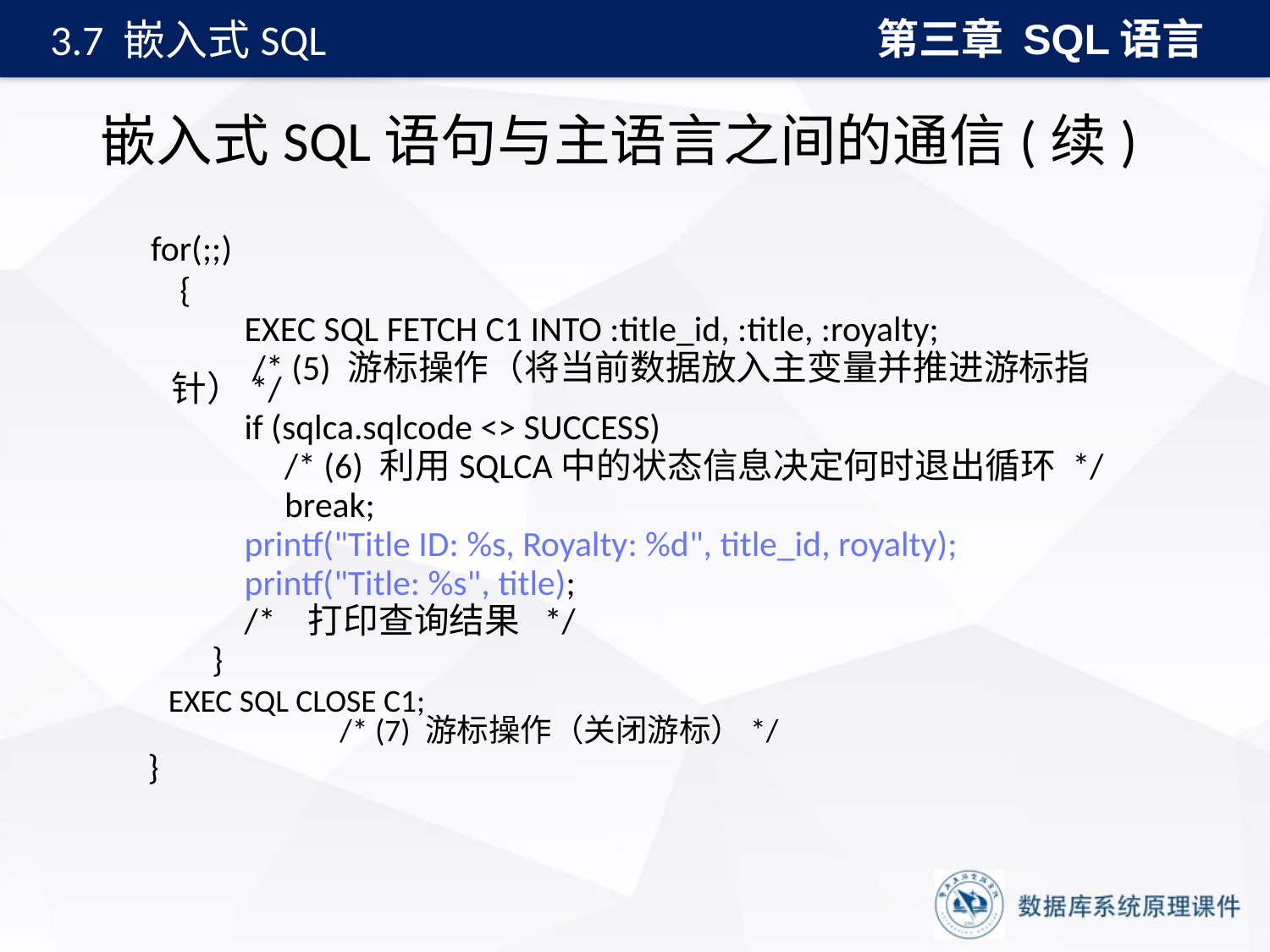

第三章 SQL语言
3.7 嵌入式SQL
# 嵌入式SQL语句与主语言之间的通信(续)
 for(;;)
     {
             EXEC SQL FETCH C1 INTO :title_id, :title, :royalty;
              /* (5) 游标操作（将当前数据放入主变量并推进游标指针）*/
             if (sqlca.sqlcode <> SUCCESS)
                  /* (6) 利用SQLCA中的状态信息决定何时退出循环 */
                  break;
             printf("Title ID: %s, Royalty: %d", title_id, royalty);
             printf("Title: %s", title);
             /*   打印查询结果  */
         }
    EXEC SQL CLOSE C1;
                   /* (7) 游标操作（关闭游标）*/
 }